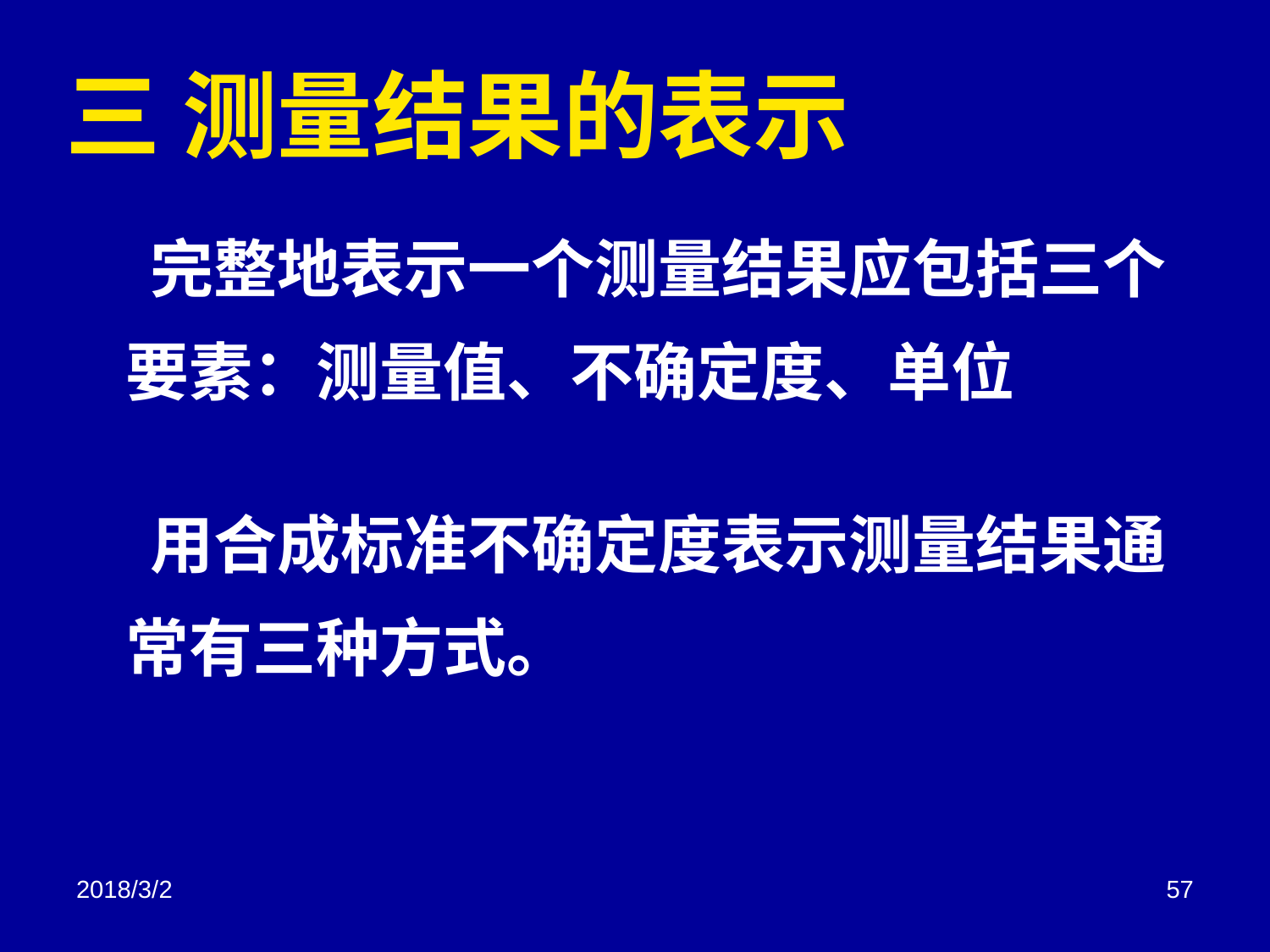

# 三 测量结果的表示
    完整地表示一个测量结果应包括三个要素：测量值、不确定度、单位

    用合成标准不确定度表示测量结果通常有三种方式。
2018/3/2
57